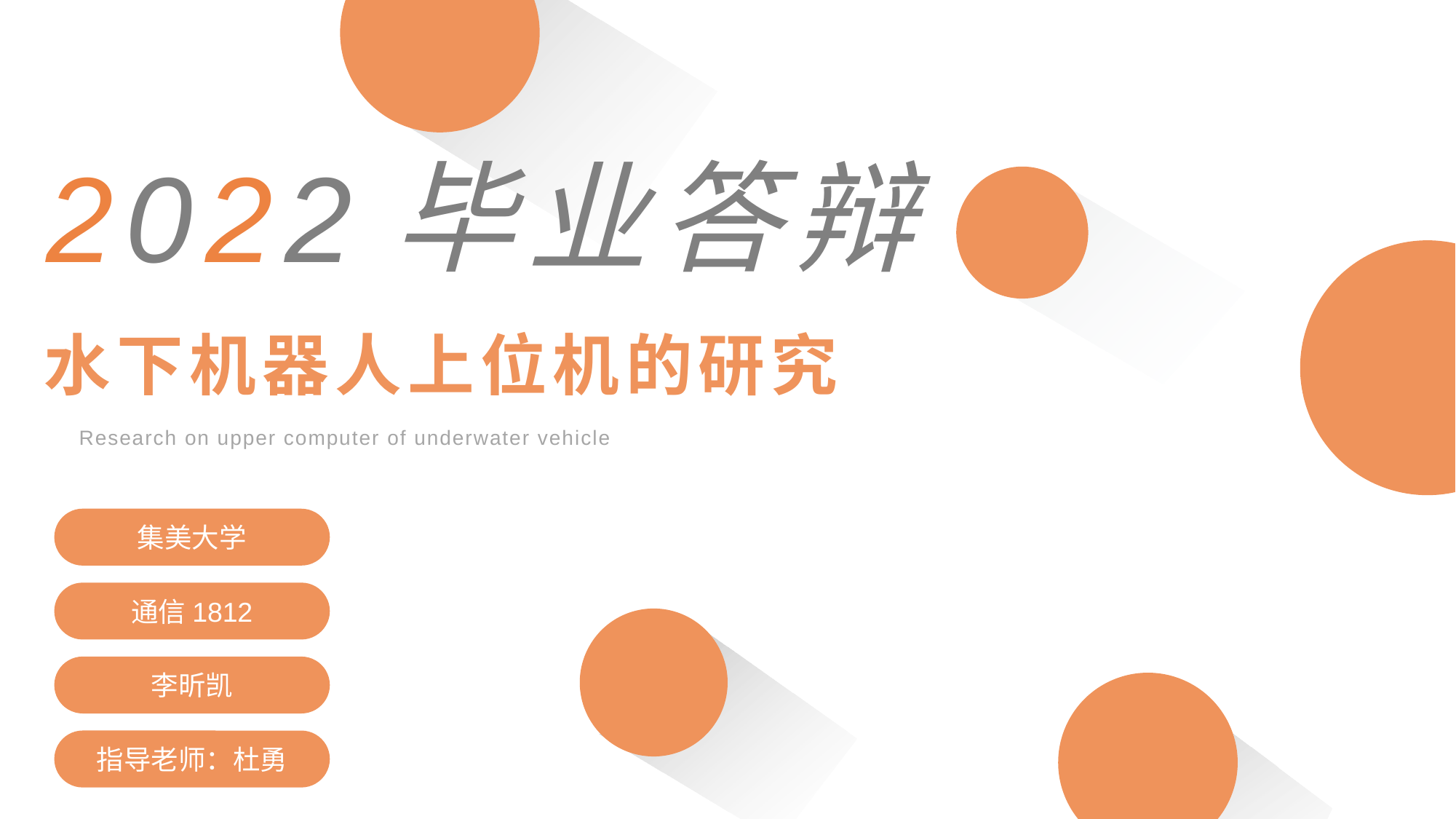

2022毕业答辩

水下机器人上位机的研究
Research on upper computer of underwater vehicle
集美大学
通信1812

李昕凯

指导老师：杜勇